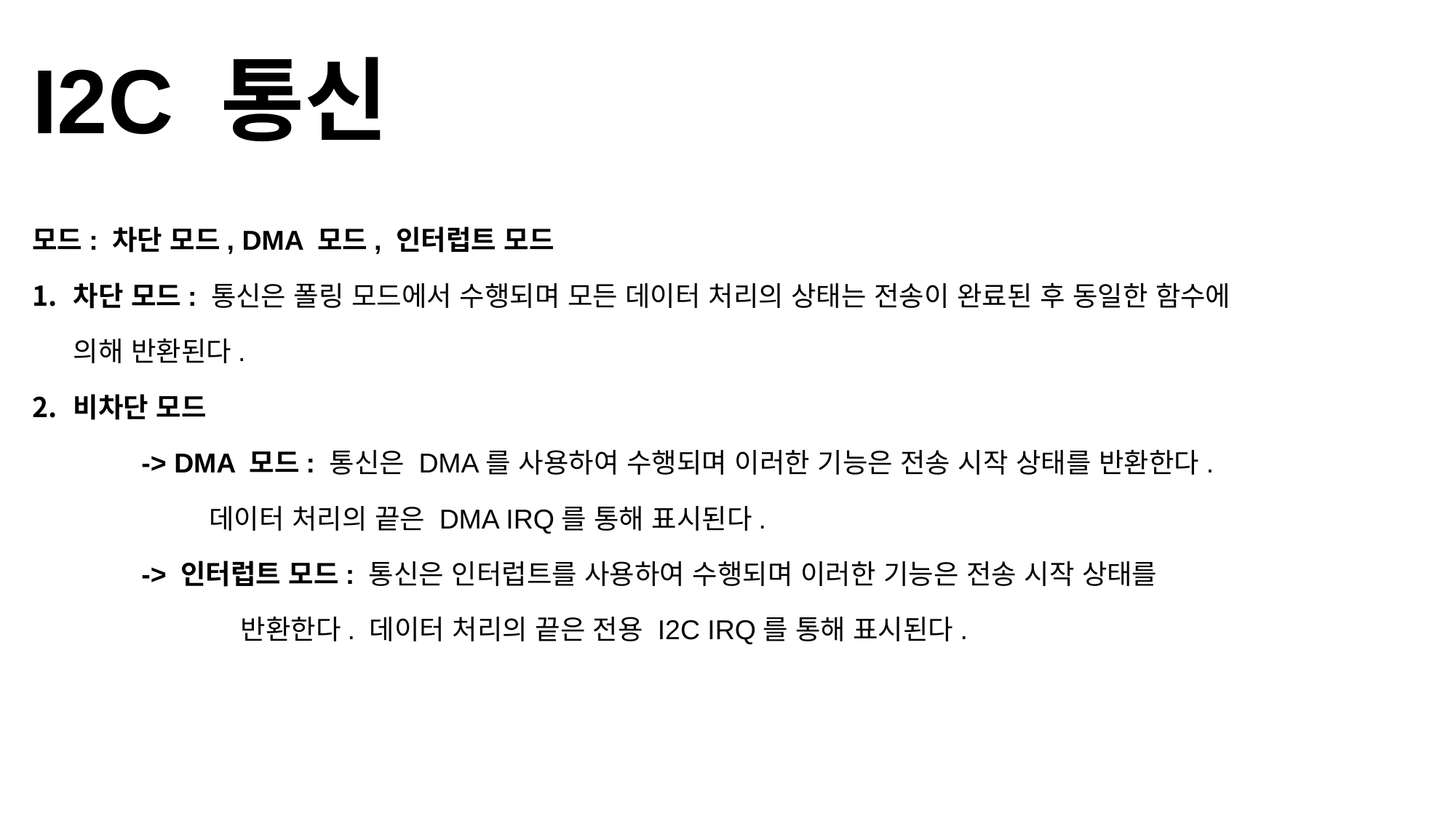

I2C 통신
모드: 차단 모드, DMA 모드, 인터럽트 모드
차단 모드: 통신은 폴링 모드에서 수행되며 모든 데이터 처리의 상태는 전송이 완료된 후 동일한 함수에 의해 반환된다.
비차단 모드
	-> DMA 모드: 통신은 DMA를 사용하여 수행되며 이러한 기능은 전송 시작 ​​상태를 반환한다. 		        데이터 처리의 끝은 DMA IRQ를 통해 표시된다.
	-> 인터럽트 모드: 통신은 인터럽트를 사용하여 수행되며 이러한 기능은 전송 시작 ​​상태를 		             반환한다. 데이터 처리의 끝은 전용 I2C IRQ를 통해 표시된다.